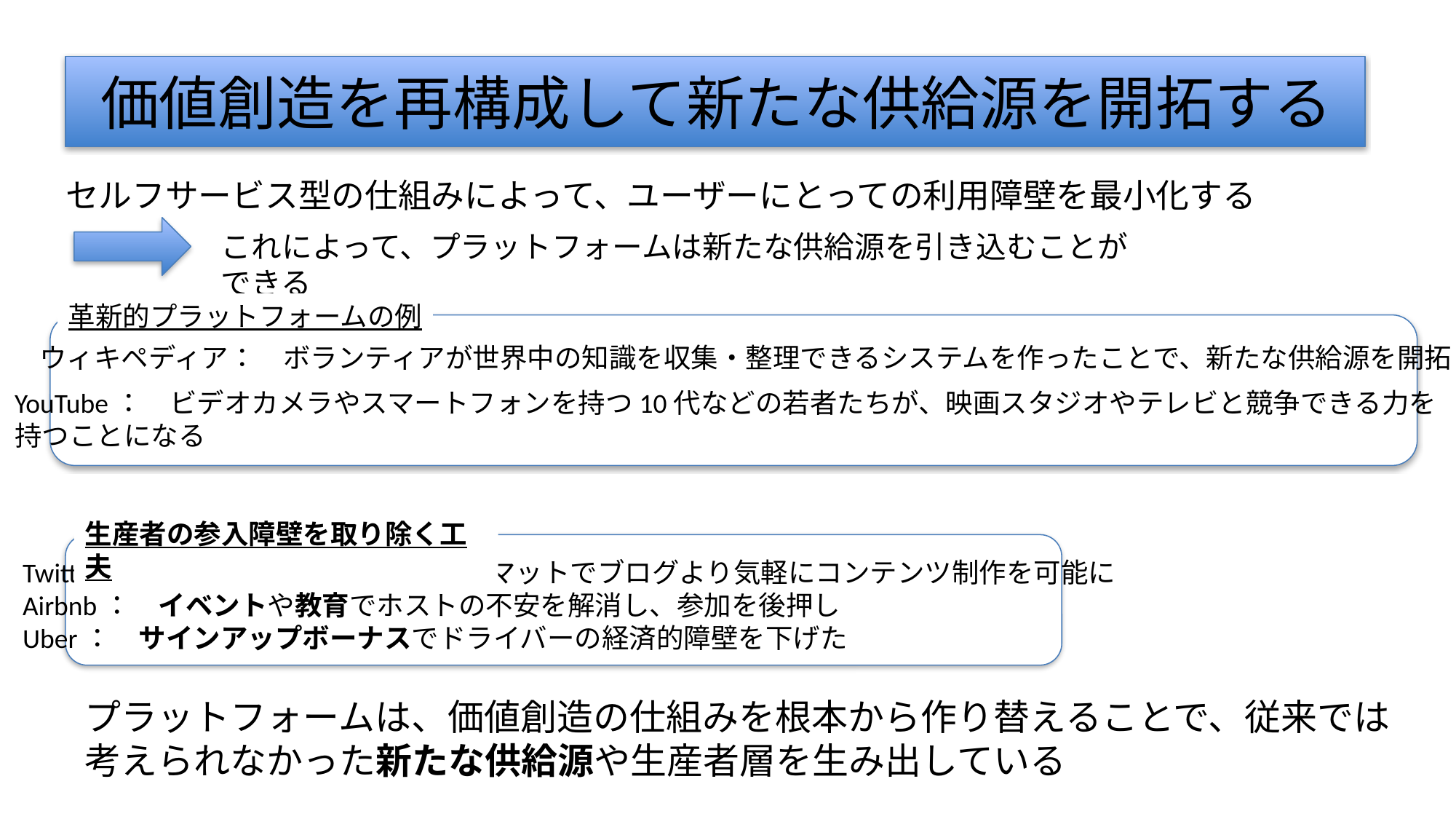

# 価値創造を再構成して新たな供給源を開拓する

セルフサービス型の仕組みによって、ユーザーにとっての利用障壁を最小化する

これによって、プラットフォームは新たな供給源を引き込むことができる
革新的プラットフォームの例

ウィキペディア：　ボランティアが世界中の知識を収集・整理できるシステムを作ったことで、新たな供給源を開拓
YouTube：　ビデオカメラやスマートフォンを持つ10代などの若者たちが、映画スタジオやテレビと競争できる力を
持つことになる
生産者の参入障壁を取り除く工夫

Twitter：　140文字以内というフォーマットでブログより気軽にコンテンツ制作を可能に
Airbnb：　イベントや教育でホストの不安を解消し、参加を後押し
Uber：　サインアップボーナスでドライバーの経済的障壁を下げた
プラットフォームは、価値創造の仕組みを根本から作り替えることで、従来では考えられなかった新たな供給源や生産者層を生み出している